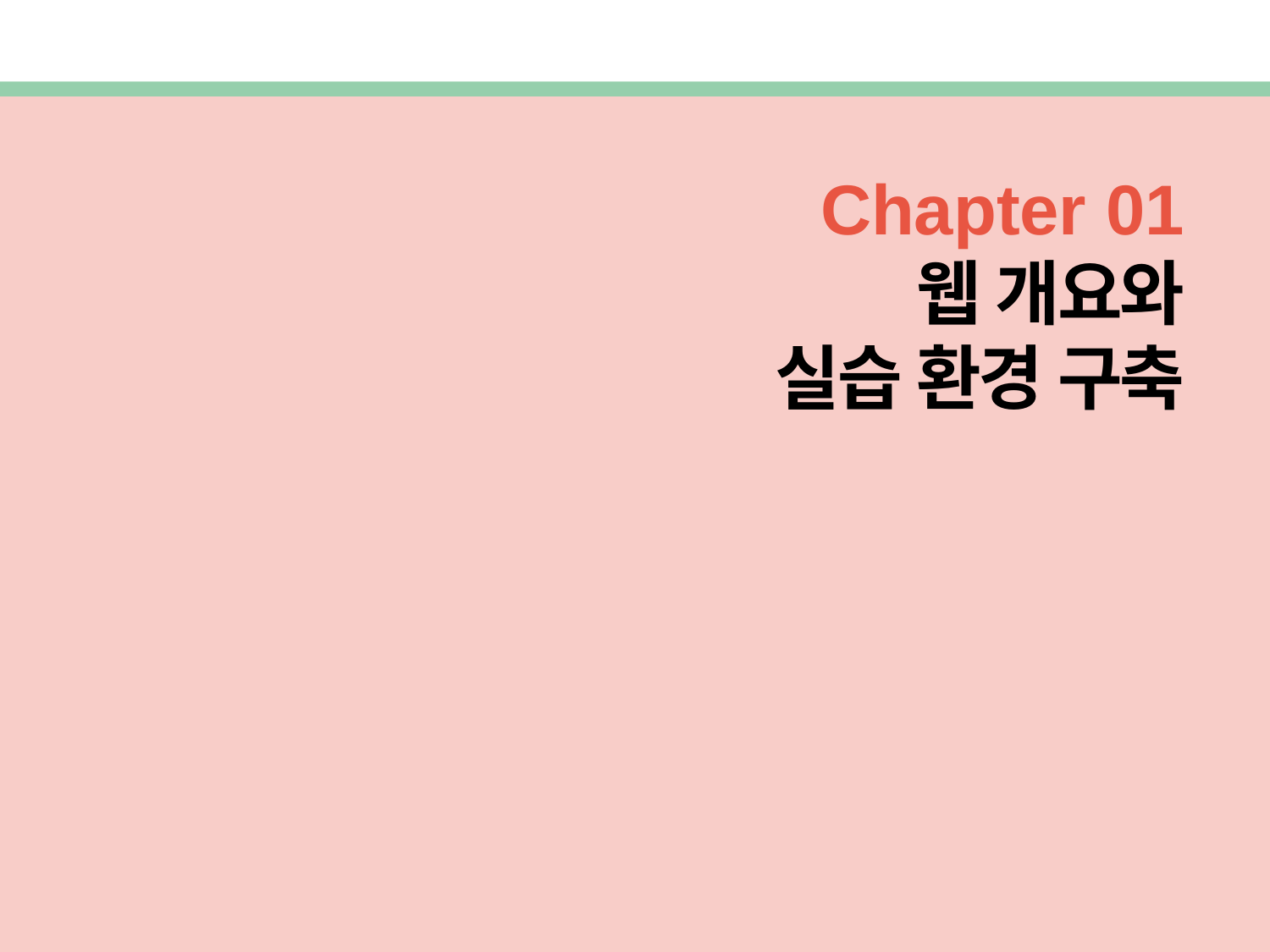

Chapter 01
웹 개요와
 실습 환경 구축